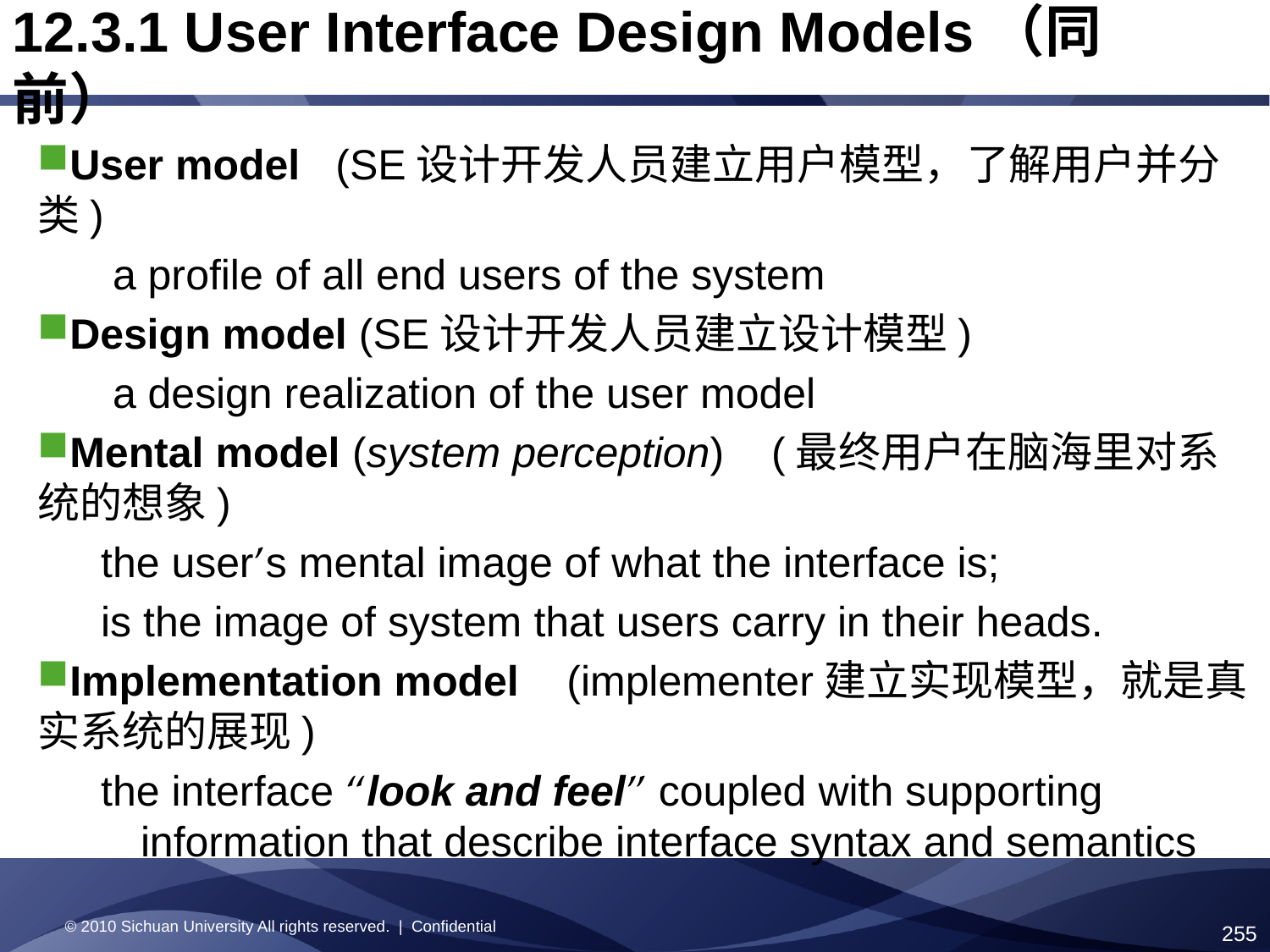

12.3.1 User Interface Design Models（同前）
User model   (SE设计开发人员建立用户模型，了解用户并分类)
 a profile of all end users of the system
Design model (SE设计开发人员建立设计模型)
 a design realization of the user model
Mental model (system perception)    (最终用户在脑海里对系统的想象)
the user’s mental image of what the interface is;
is the image of system that users carry in their heads.
Implementation model    (implementer建立实现模型，就是真实系统的展现)
the interface “look and feel” coupled with supporting information that describe interface syntax and semantics
© 2010 Sichuan University All rights reserved.  |  Confidential
255